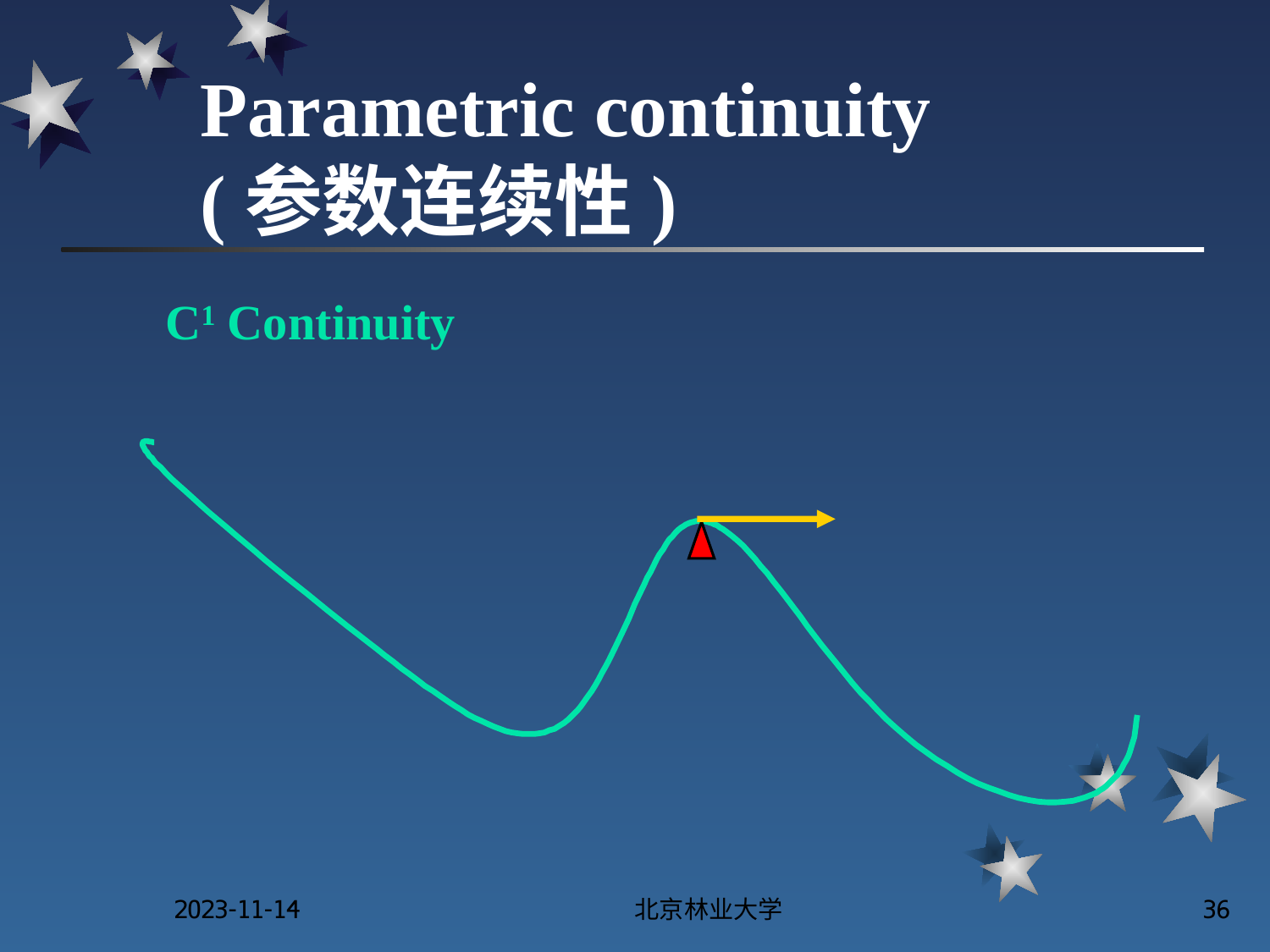

# Parametric continuity (参数连续性)
C1 Continuity

2023-11-14
北京林业大学
36